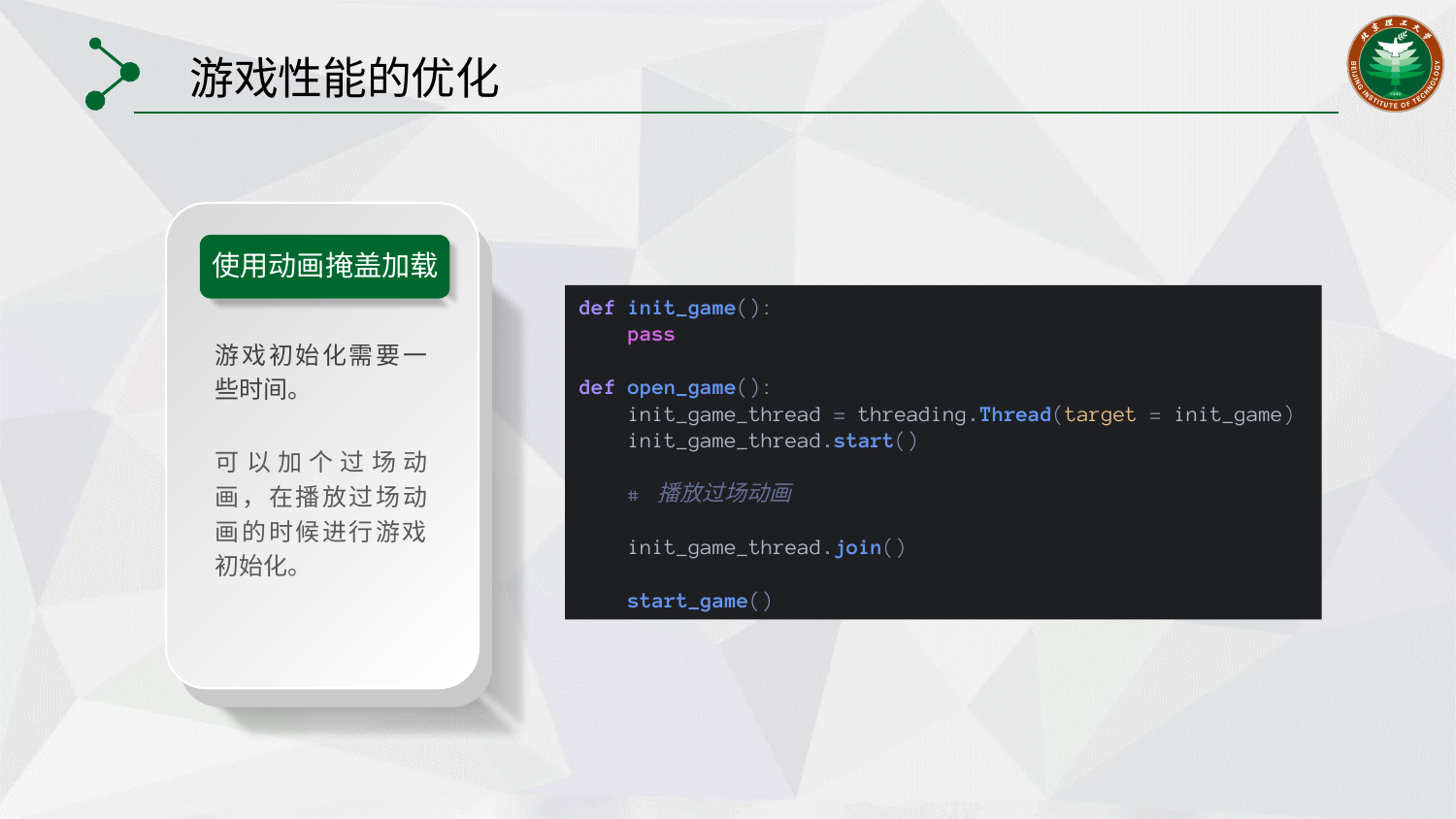

游戏性能的优化

使用动画掩盖加载
游戏初始化需要一些时间。

def init_game():
    pass
def open_game():
    init_game_thread = threading.Thread(target = init_game)
    init_game_thread.start()
    # 播放过场动画
    init_game_thread.join()
    start_game()
可以加个过场动画，在播放过场动画的时候进行游戏初始化。